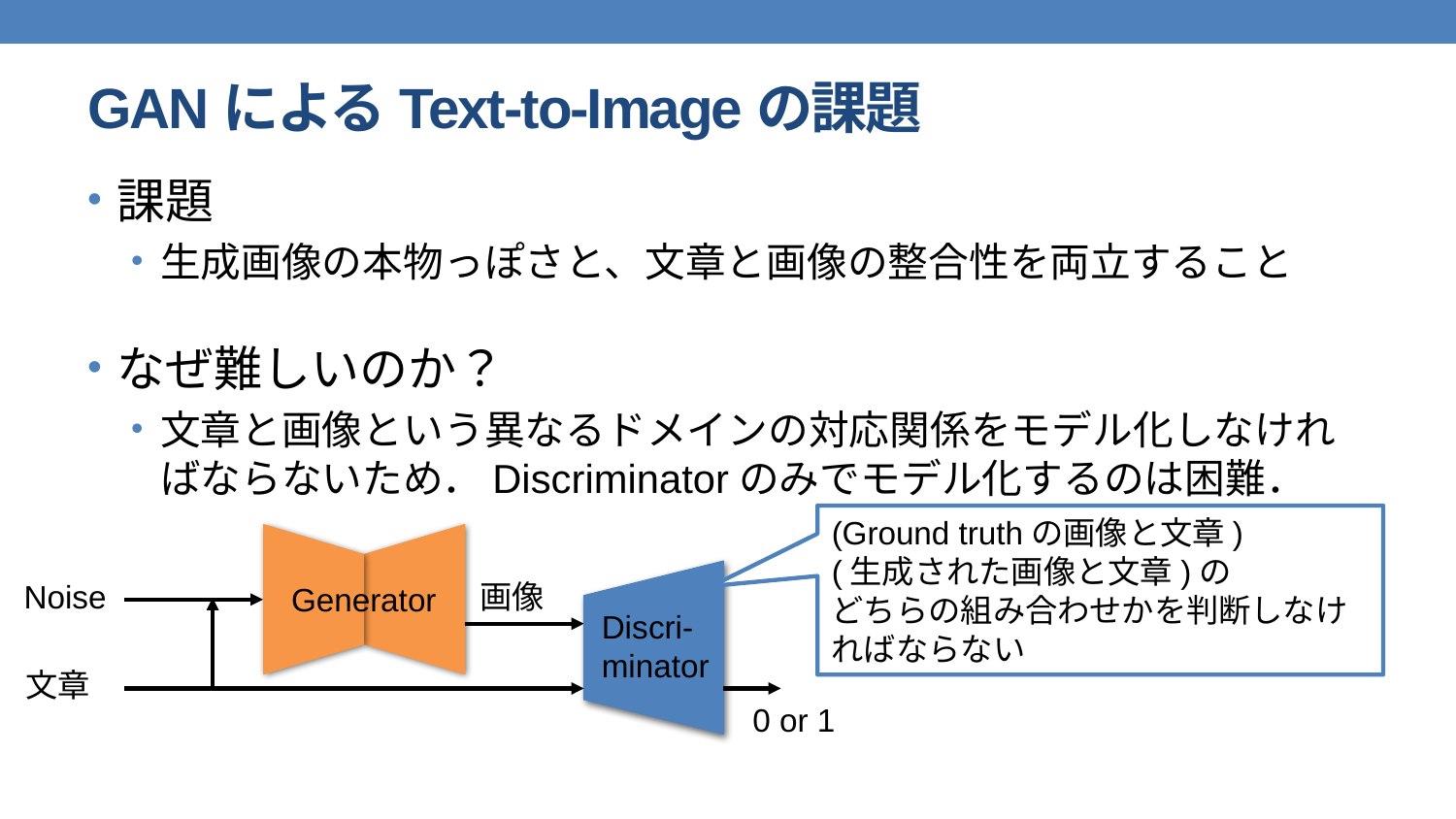

# GANによるText-to-Imageの課題
課題
生成画像の本物っぽさと、文章と画像の整合性を両立すること

なぜ難しいのか？
文章と画像という異なるドメインの対応関係をモデル化しなければならないため．Discriminatorのみでモデル化するのは困難．
(Ground truthの画像と文章)
(生成された画像と文章)の
どちらの組み合わせかを判断しなければならない

Noise
画像
Generator

Discri-
minator
文章
0 or 1